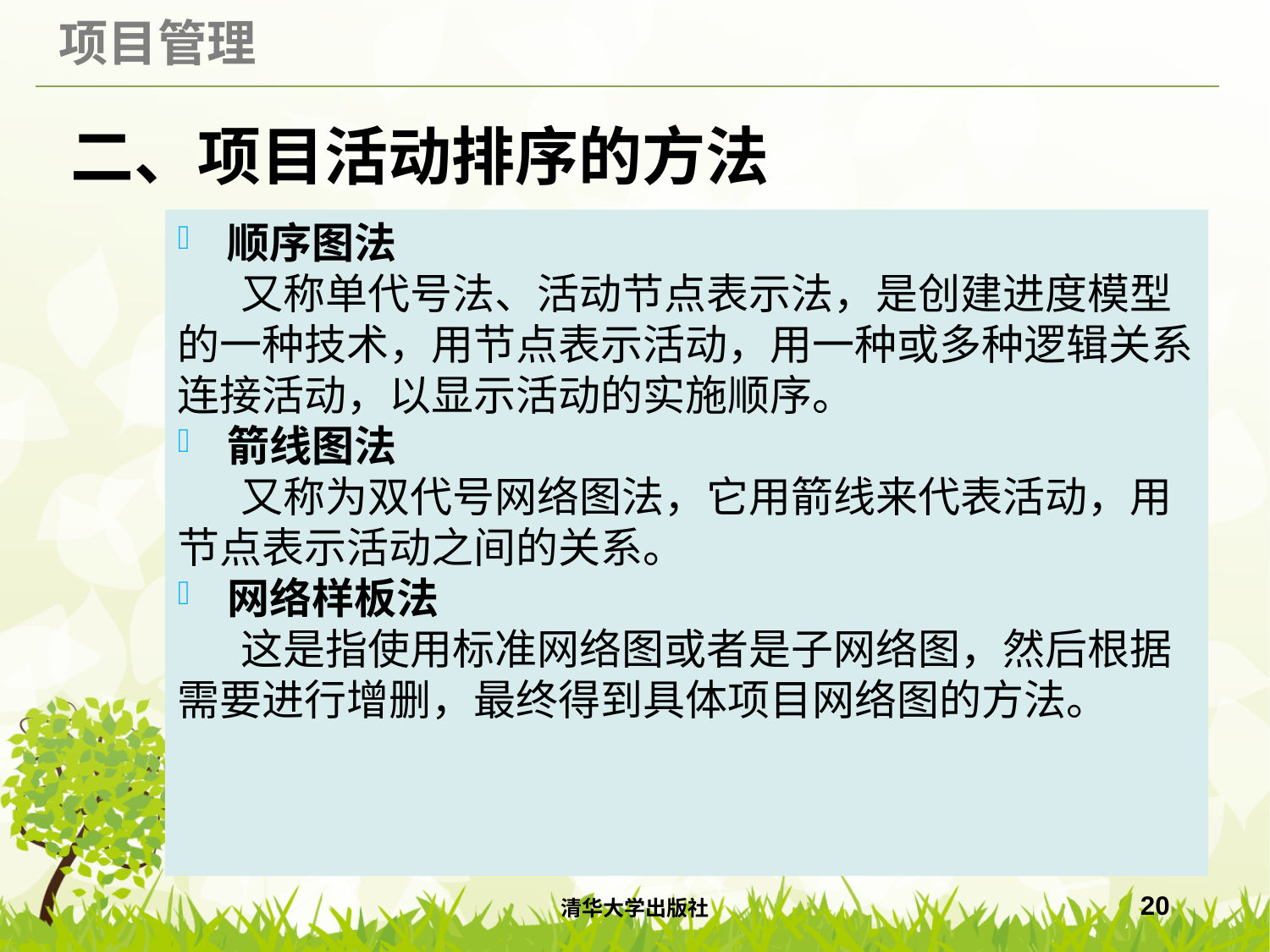

# 二、项目活动排序的方法
顺序图法
又称单代号法、活动节点表示法，是创建进度模型的一种技术，用节点表示活动，用一种或多种逻辑关系连接活动，以显示活动的实施顺序。
箭线图法
又称为双代号网络图法，它用箭线来代表活动，用节点表示活动之间的关系。
网络样板法
这是指使用标准网络图或者是子网络图，然后根据需要进行增删，最终得到具体项目网络图的方法。

清华大学出版社
20